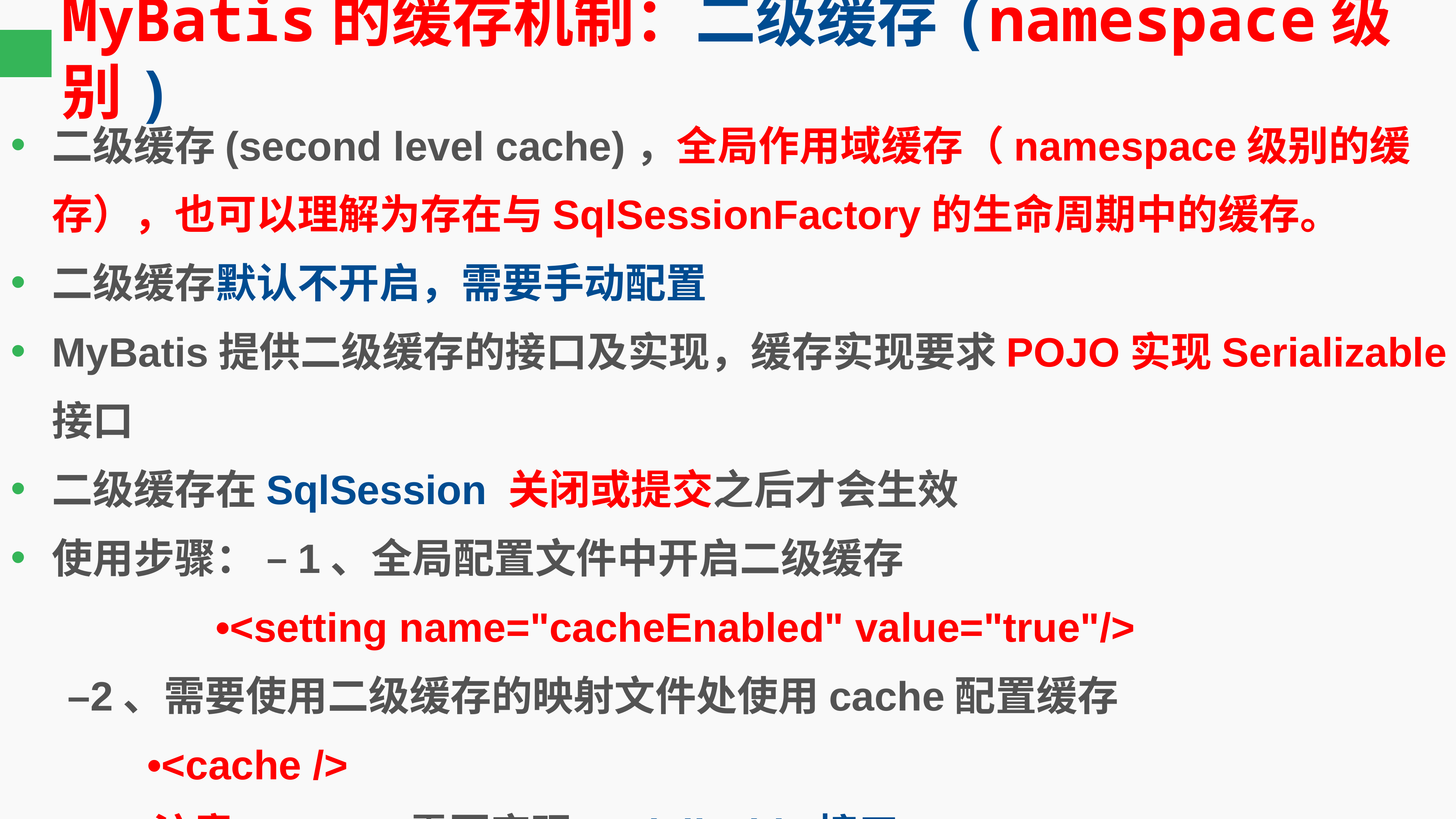

# MyBatis的缓存机制：二级缓存(namespace级别)
二级缓存(second level cache)，全局作用域缓存（namespace级别的缓存），也可以理解为存在与SqlSessionFactory的生命周期中的缓存。
二级缓存默认不开启，需要手动配置
MyBatis提供二级缓存的接口及实现，缓存实现要求POJO实现Serializable接口
二级缓存在SqlSession 关闭或提交之后才会生效
使用步骤： –1、全局配置文件中开启二级缓存
                  •<setting name="cacheEnabled" value="true"/>
     –2、需要使用二级缓存的映射文件处使用cache配置缓存
            •<cache />
    –3、注意：POJO需要实现Serializable接口